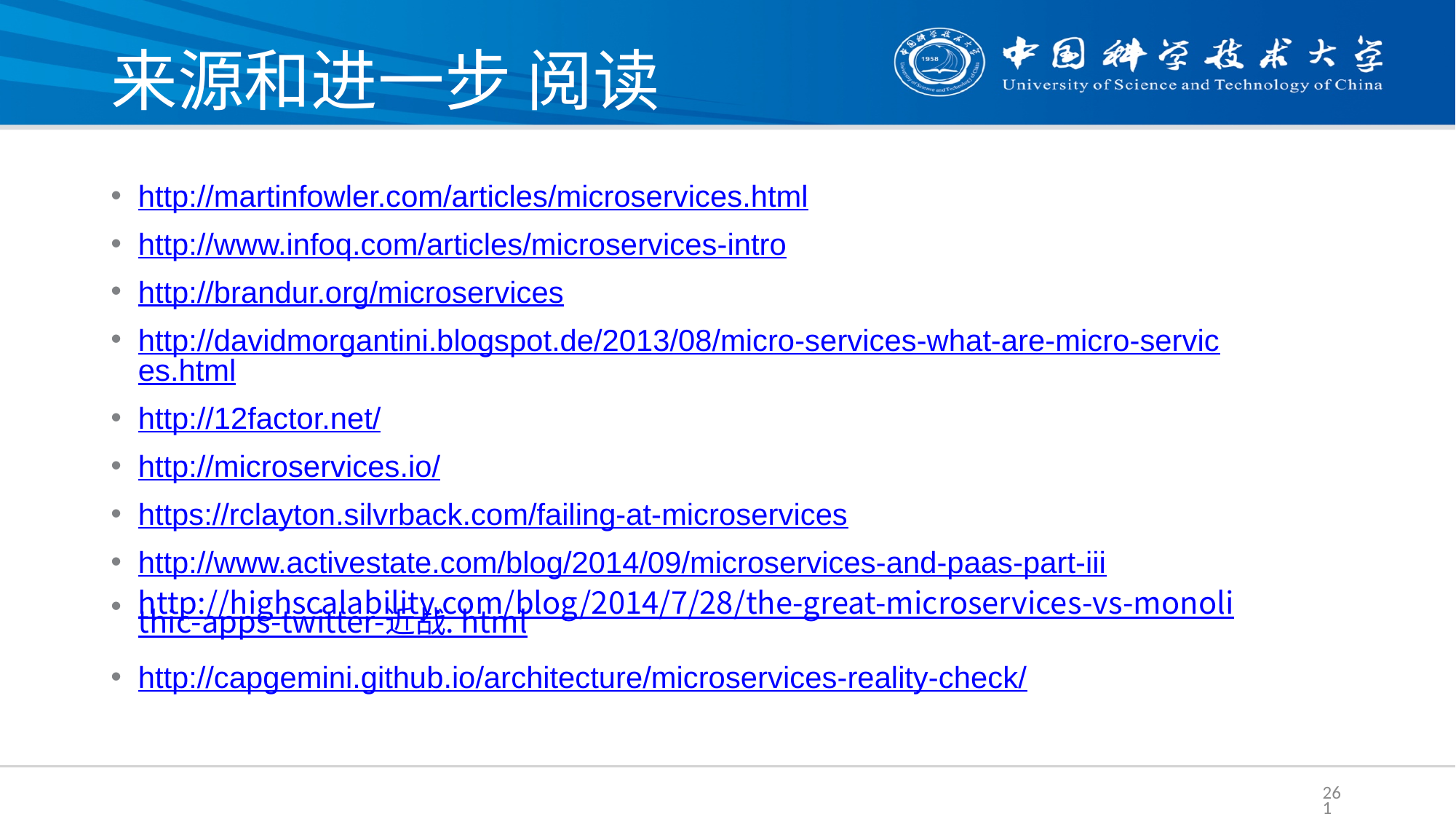

# 来源和进一步 阅读
http://martinfowler.com/articles/microservices.html
http://www.infoq.com/articles/microservices-intro
http://brandur.org/microservices
http://davidmorgantini.blogspot.de/2013/08/micro-services-what-are-micro-services.html
http://12factor.net/
http://microservices.io/
https://rclayton.silvrback.com/failing-at-microservices
http://www.activestate.com/blog/2014/09/microservices-and-paas-part-iii
http://highscalability.com/blog/2014/7/28/the-great-microservices-vs-monolithic-apps-twitter-近战. html
http://capgemini.github.io/architecture/microservices-reality-check/

261